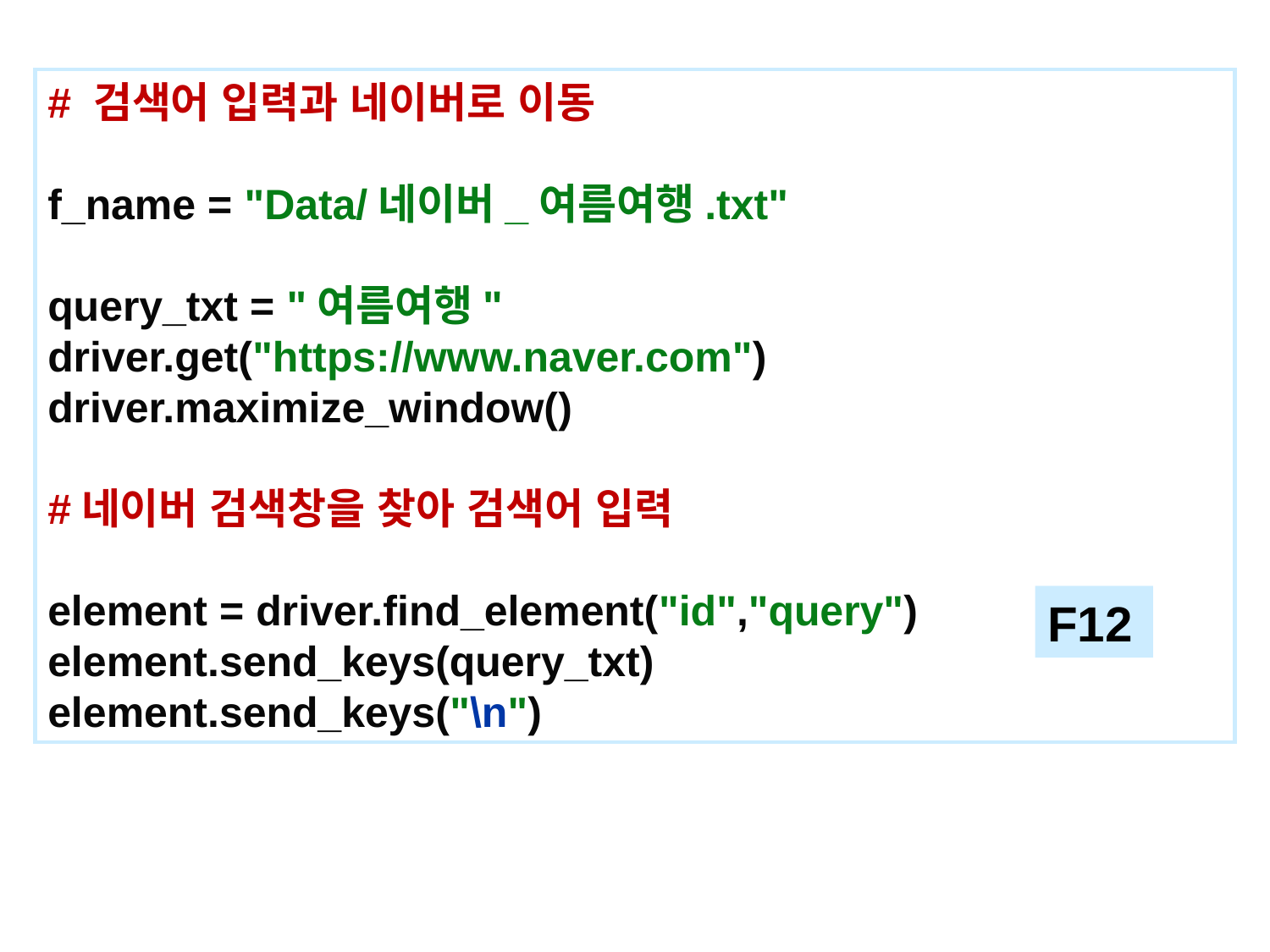

# 검색어 입력과 네이버로 이동
f_name = "Data/네이버_여름여행.txt"
query_txt = "여름여행"
driver.get("https://www.naver.com")
driver.maximize_window()
#네이버 검색창을 찾아 검색어 입력
element = driver.find_element("id","query")
element.send_keys(query_txt)
element.send_keys("\n")
F12